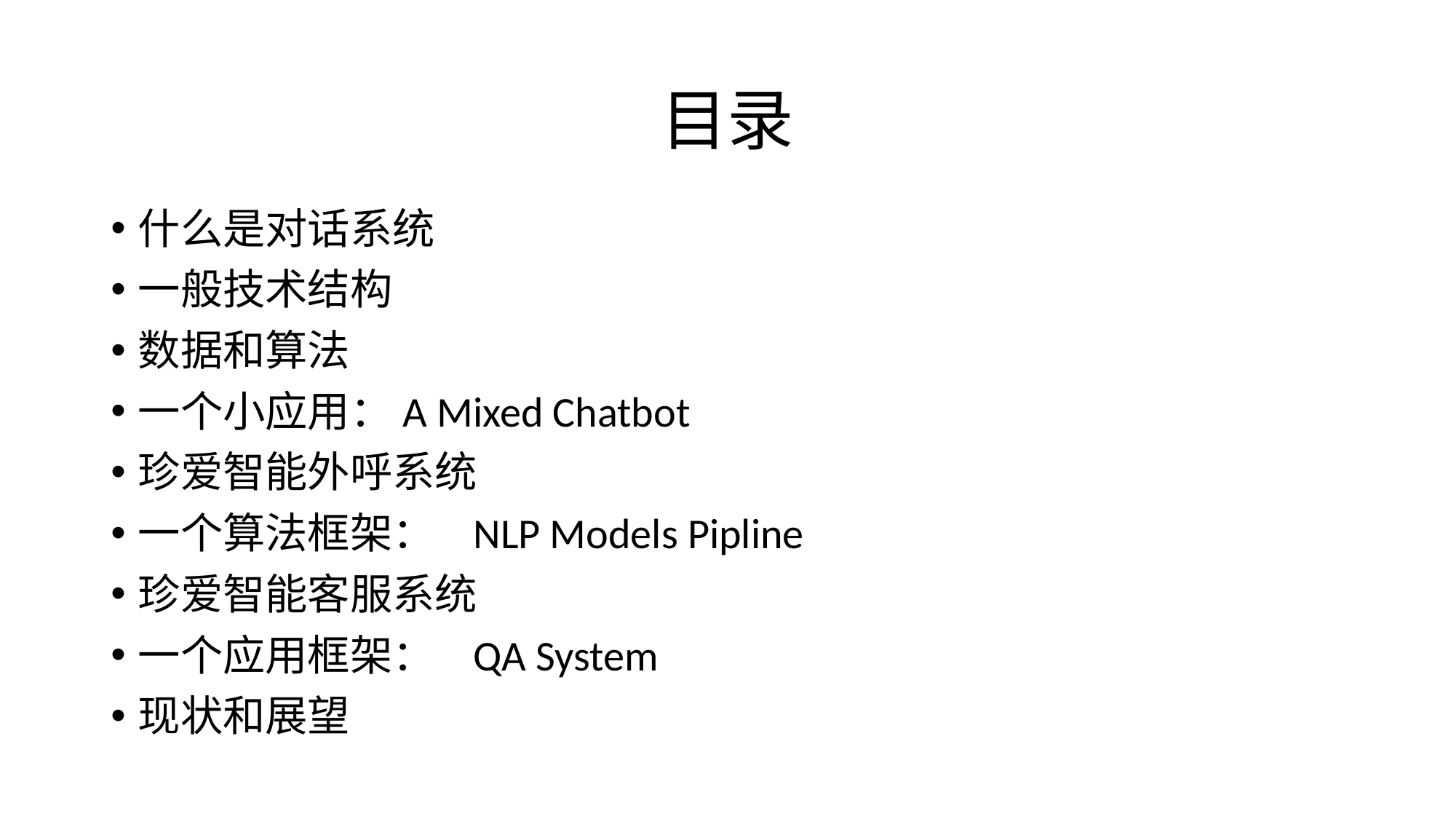

# 目录
什么是对话系统
一般技术结构
数据和算法
一个小应用：A Mixed Chatbot
珍爱智能外呼系统
一个算法框架：   NLP Models Pipline
珍爱智能客服系统
一个应用框架：   QA System
现状和展望